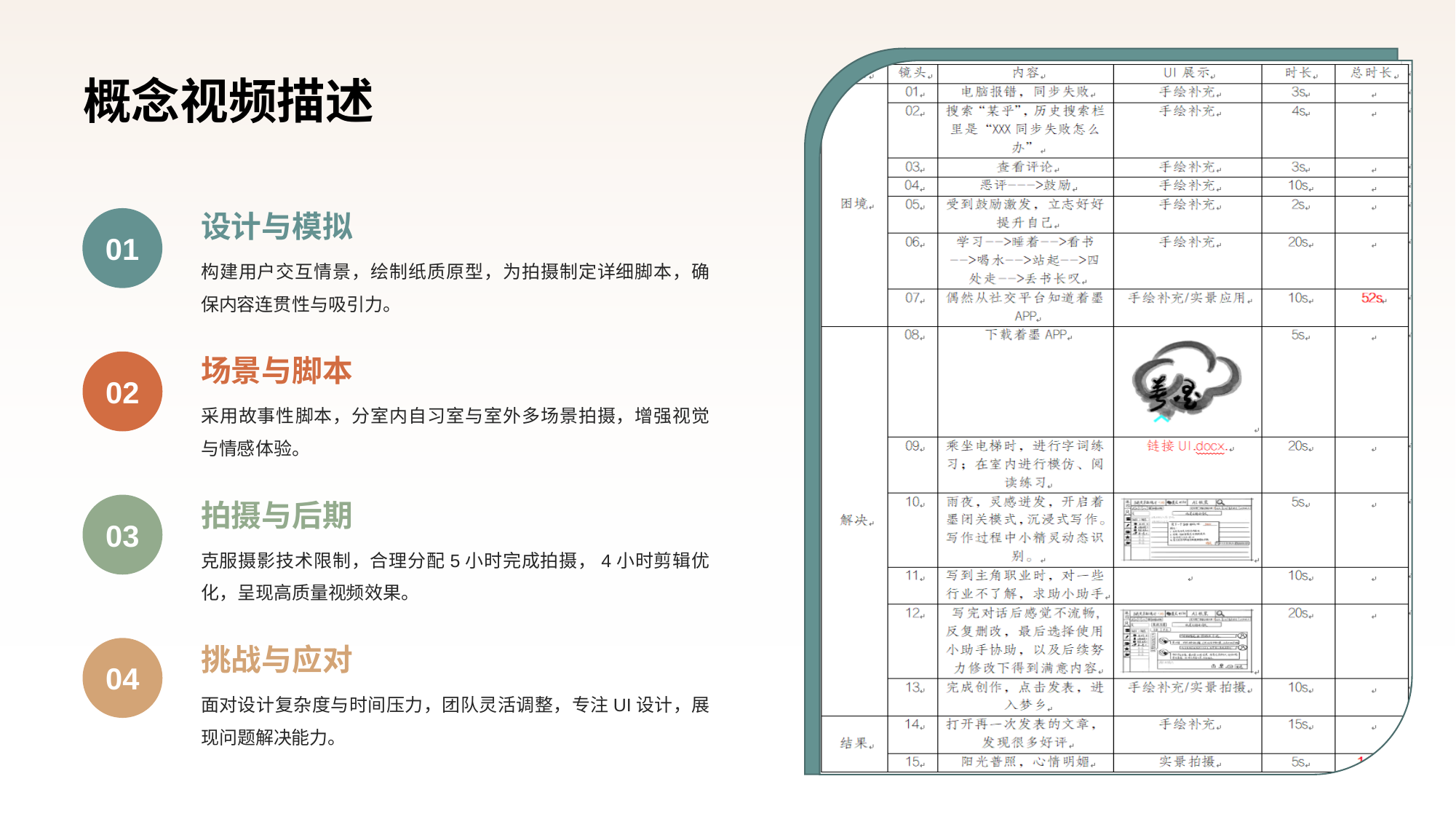

# 概念视频描述

设计与模拟
01
构建用户交互情景，绘制纸质原型，为拍摄制定详细脚本，确保内容连贯性与吸引力。
场景与脚本
02
采用故事性脚本，分室内自习室与室外多场景拍摄，增强视觉与情感体验。
拍摄与后期
03
克服摄影技术限制，合理分配5小时完成拍摄，4小时剪辑优化，呈现高质量视频效果。
04
挑战与应对
面对设计复杂度与时间压力，团队灵活调整，专注UI设计，展现问题解决能力。